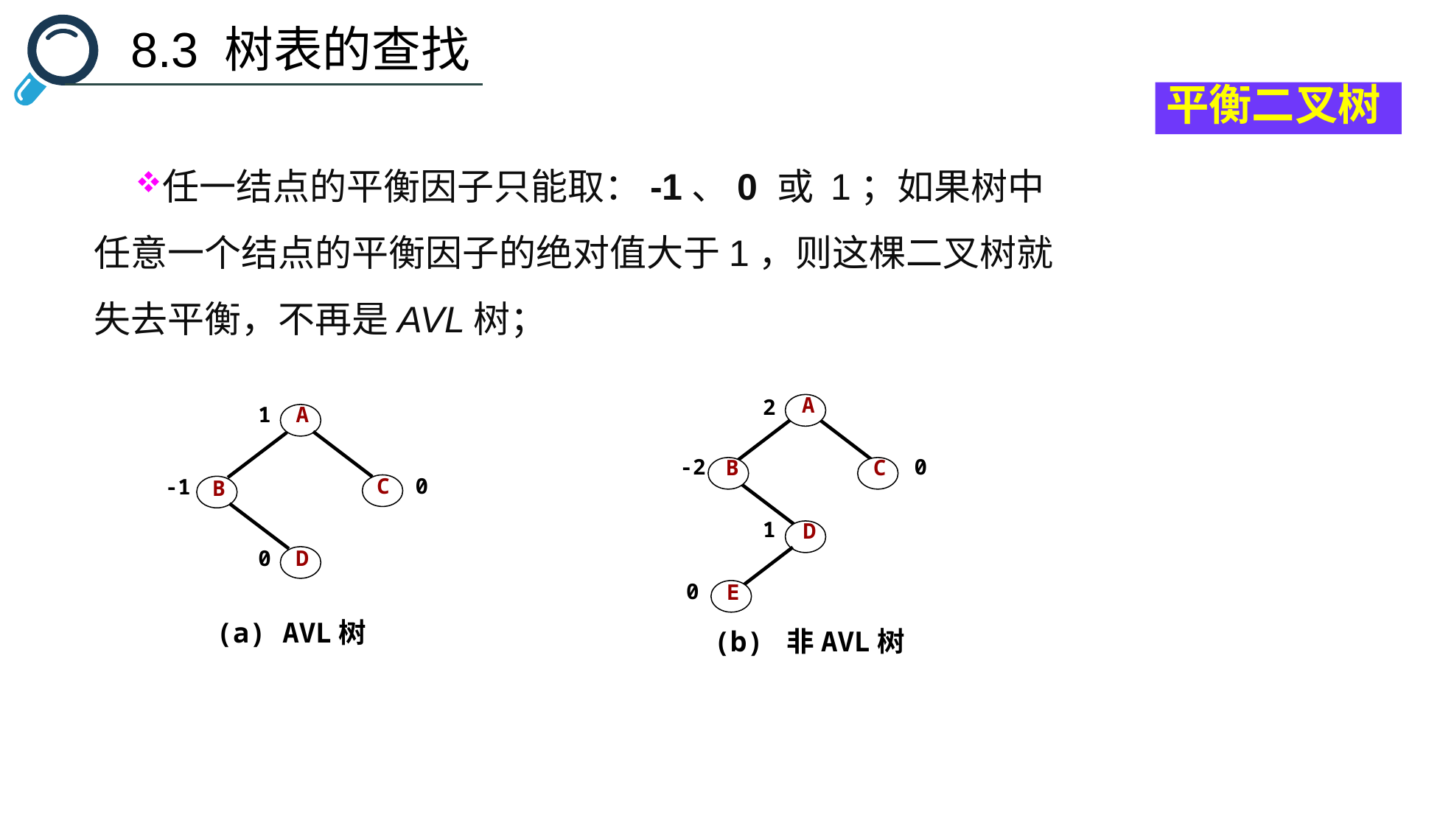

8.3 树表的查找
平衡二叉树
任一结点的平衡因子只能取：-1、0 或 1；如果树中任意一个结点的平衡因子的绝对值大于1，则这棵二叉树就失去平衡，不再是AVL树；

A
2

-2
0
B
C

1
D

E
0

A
1

C

B
0
-1

D
0
(a) AVL树
(b) 非AVL树